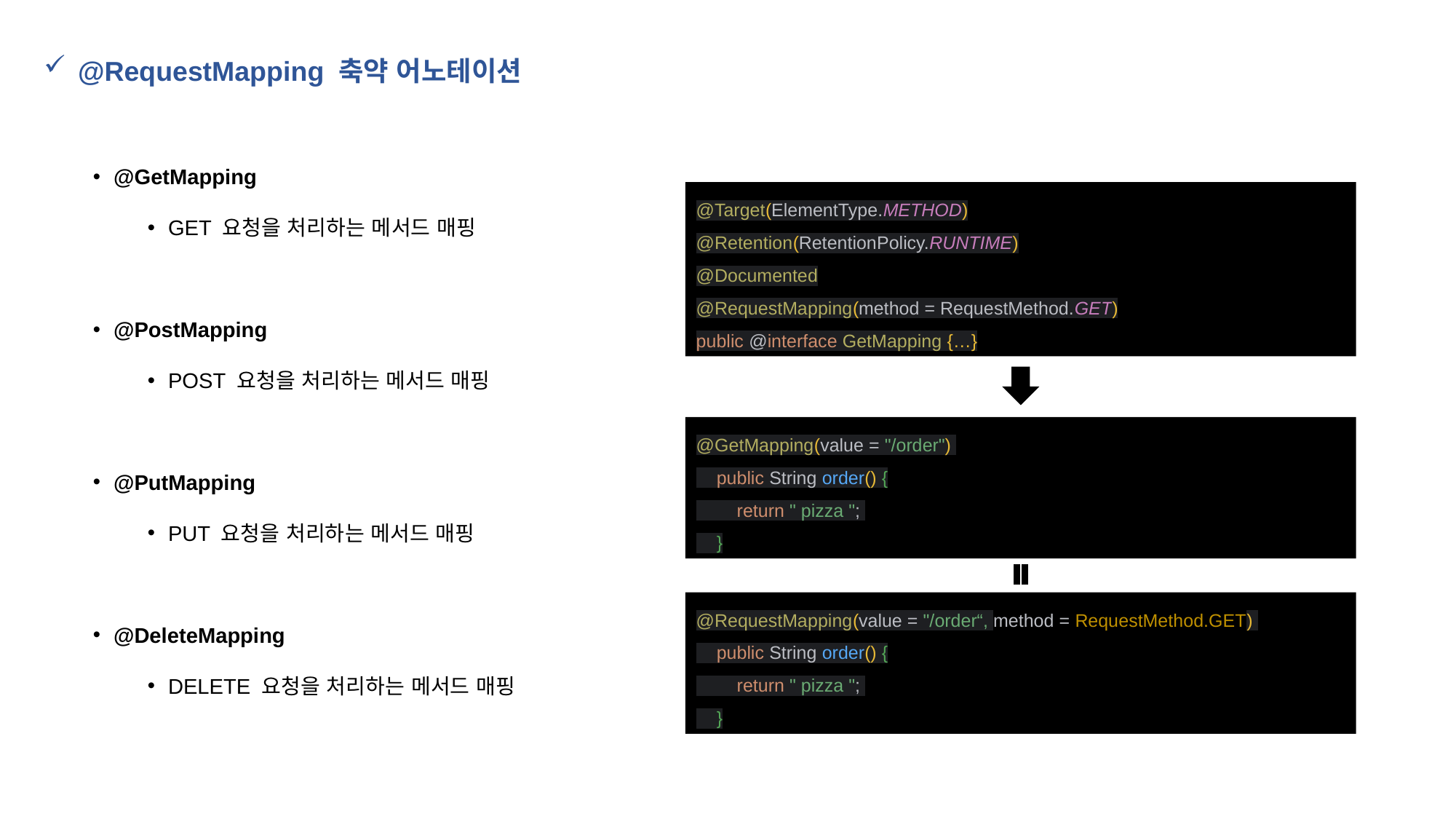

@RequestMapping 축약 어노테이션
@GetMapping
GET 요청을 처리하는 메서드 매핑

@PostMapping
POST 요청을 처리하는 메서드 매핑

@PutMapping
PUT 요청을 처리하는 메서드 매핑

@DeleteMapping
DELETE 요청을 처리하는 메서드 매핑
@Target(ElementType.METHOD)
@Retention(RetentionPolicy.RUNTIME)
@Documented
@RequestMapping(method = RequestMethod.GET)
public @interface GetMapping {…}

@GetMapping(value = "/order")
    public String order() {
        return " pizza ";
    }

@RequestMapping(value = "/order“, method = RequestMethod.GET)
    public String order() {
        return " pizza ";
    }